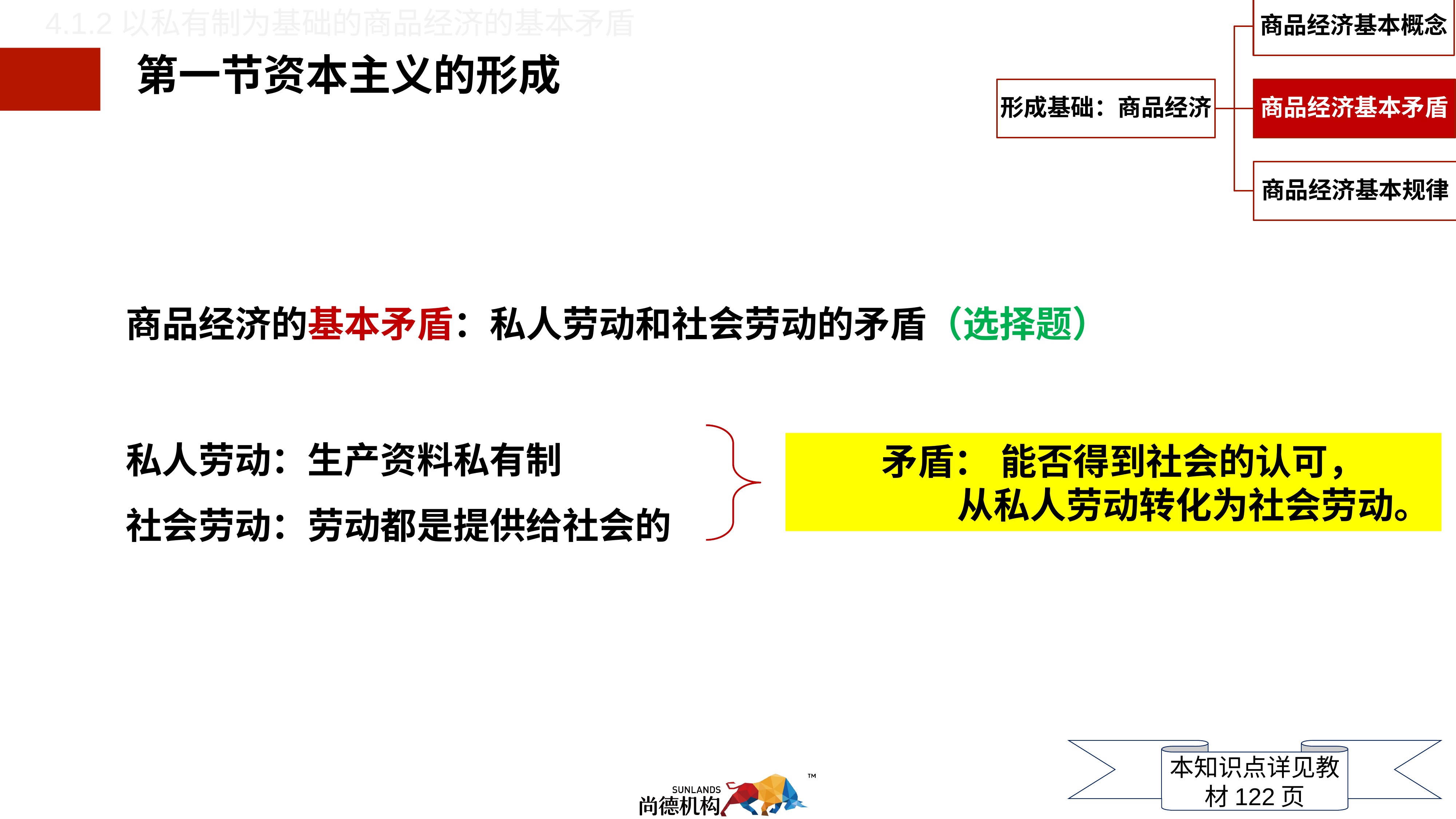

形成基础：商品经济
商品经济基本概念
商品经济基本矛盾
商品经济基本规律
4.1.2以私有制为基础的商品经济的基本矛盾
第一节资本主义的形成

商品经济的基本矛盾：私人劳动和社会劳动的矛盾（选择题）

私人劳动：生产资料私有制
社会劳动：劳动都是提供给社会的

 矛盾： 能否得到社会的认可，
               从私人劳动转化为社会劳动。
本知识点详见教材122页